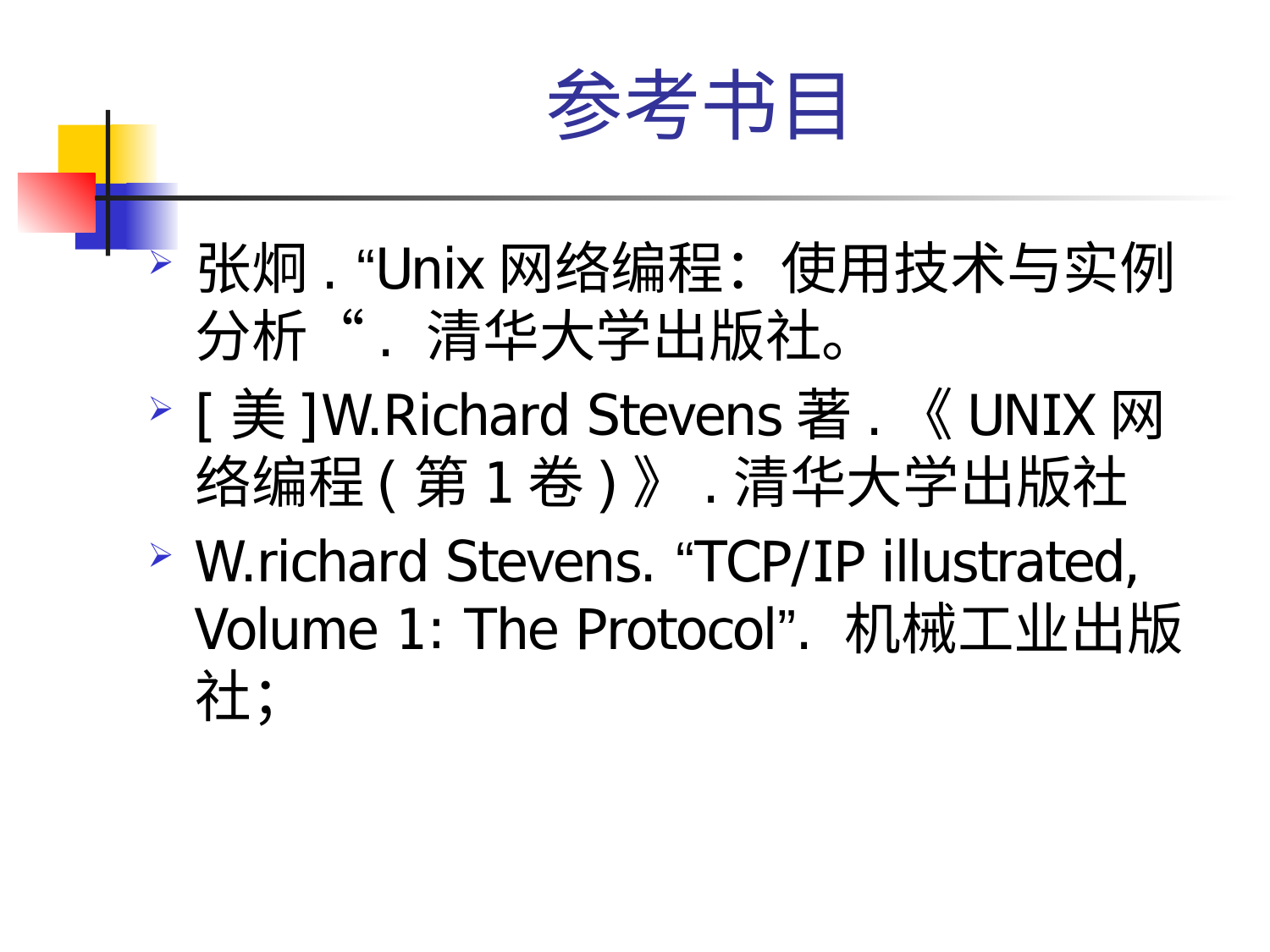

# 参考书目
张炯. “Unix网络编程：使用技术与实例分析“. 清华大学出版社。
[美]W.Richard Stevens著.《UNIX网络编程(第1卷)》.清华大学出版社
W.richard Stevens. “TCP/IP illustrated, Volume 1: The Protocol”. 机械工业出版社；